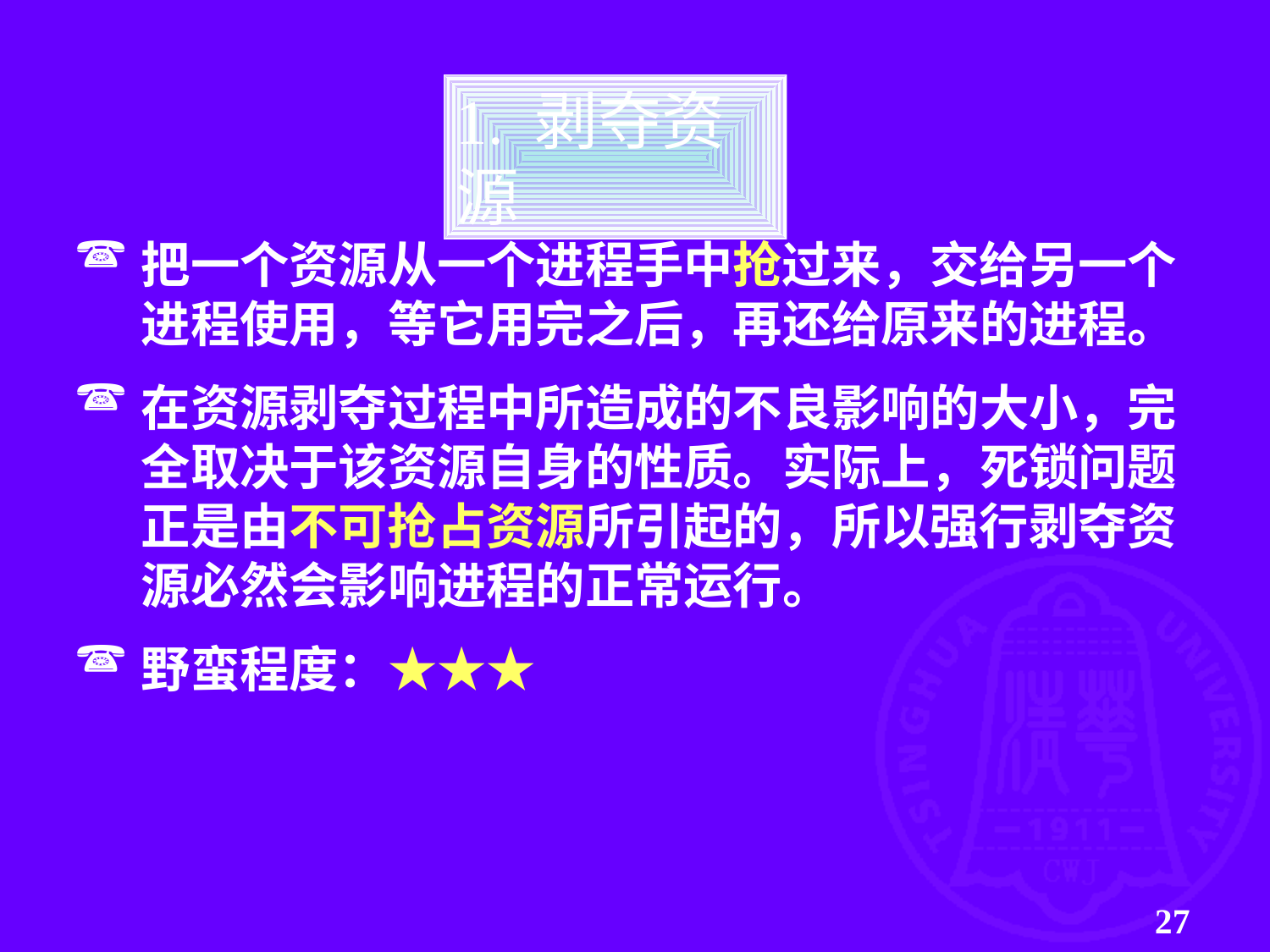

1. 剥夺资源
把一个资源从一个进程手中抢过来，交给另一个
进程使用，等它用完之后，再还给原来的进程。
在资源剥夺过程中所造成的不良影响的大小，完
全取决于该资源自身的性质。实际上，死锁问题
正是由不可抢占资源所引起的，所以强行剥夺资
源必然会影响进程的正常运行。
野蛮程度：★★★